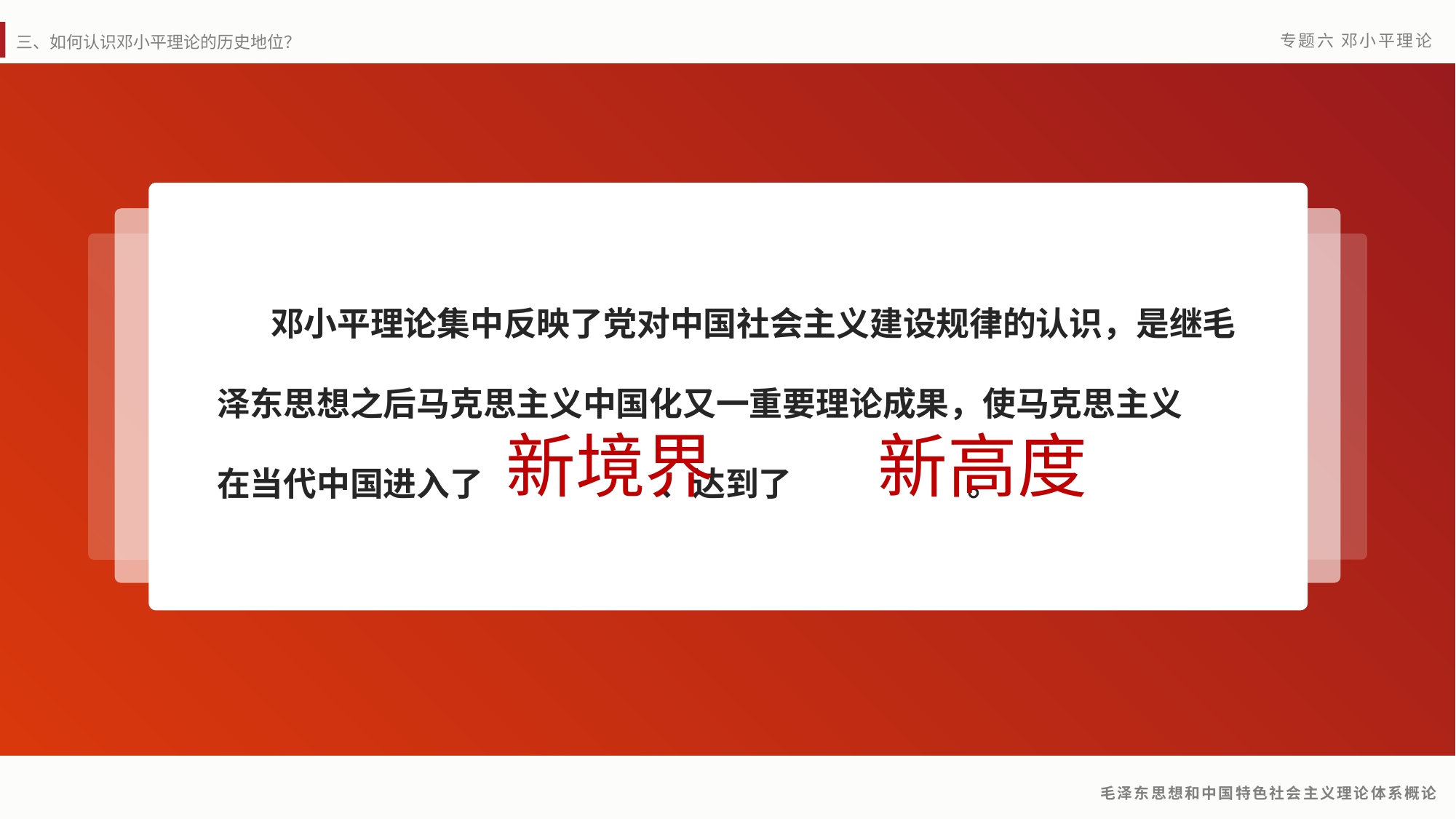

邓小平理论集中反映了党对中国社会主义建设规律的认识，是继毛泽东思想之后马克思主义中国化又一重要理论成果，使马克思主义
在当代中国进入了                       、达到了                       。
新境界
新高度